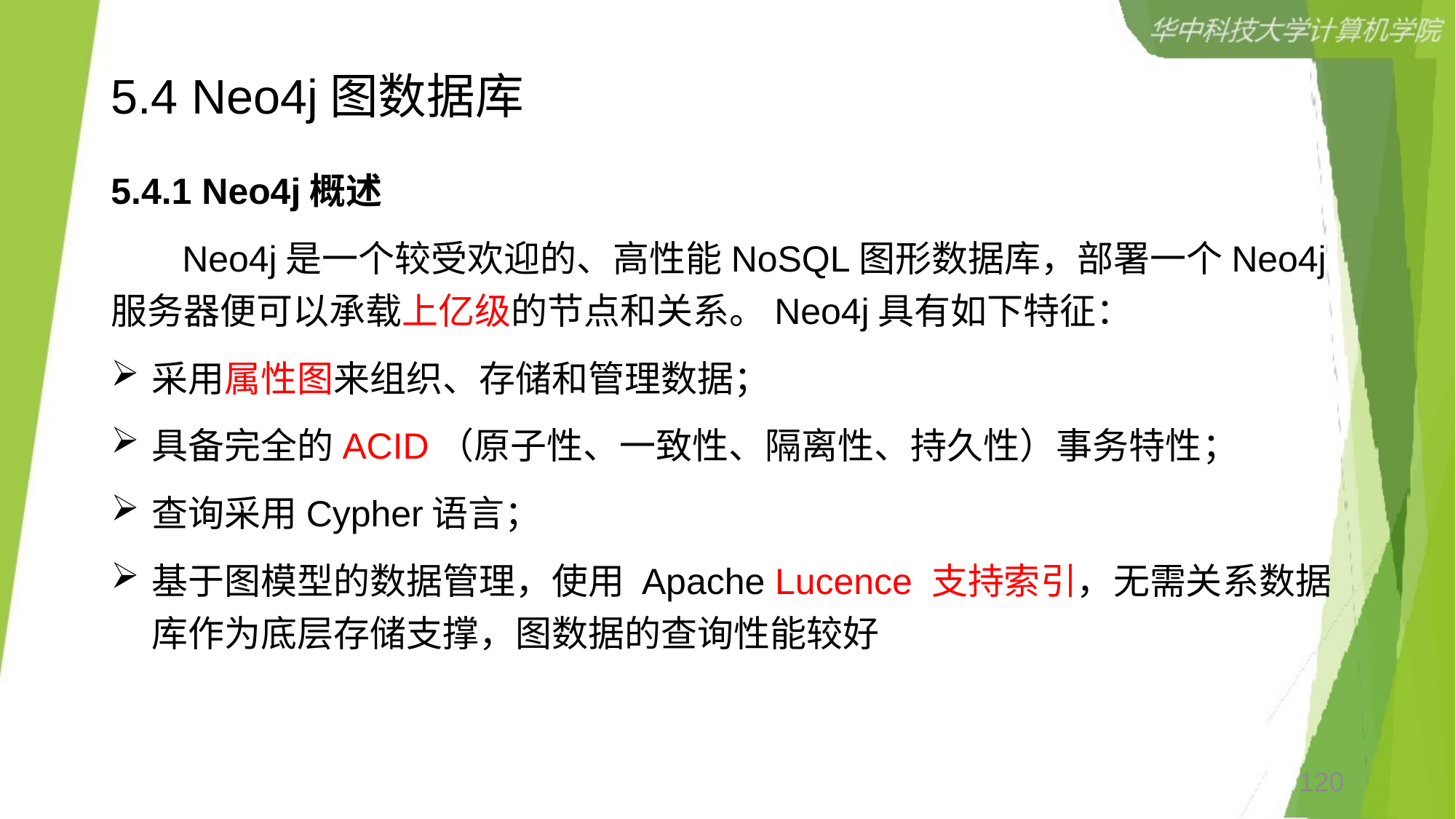

# 5.4 Neo4j图数据库
5.4.1 Neo4j概述
       Neo4j是一个较受欢迎的、高性能NoSQL图形数据库，部署一个Neo4j服务器便可以承载上亿级的节点和关系。Neo4j具有如下特征：
采用属性图来组织、存储和管理数据；
具备完全的ACID（原子性、一致性、隔离性、持久性）事务特性；
查询采用Cypher语言；
基于图模型的数据管理，使用 Apache Lucence 支持索引，无需关系数据库作为底层存储支撑，图数据的查询性能较好
120